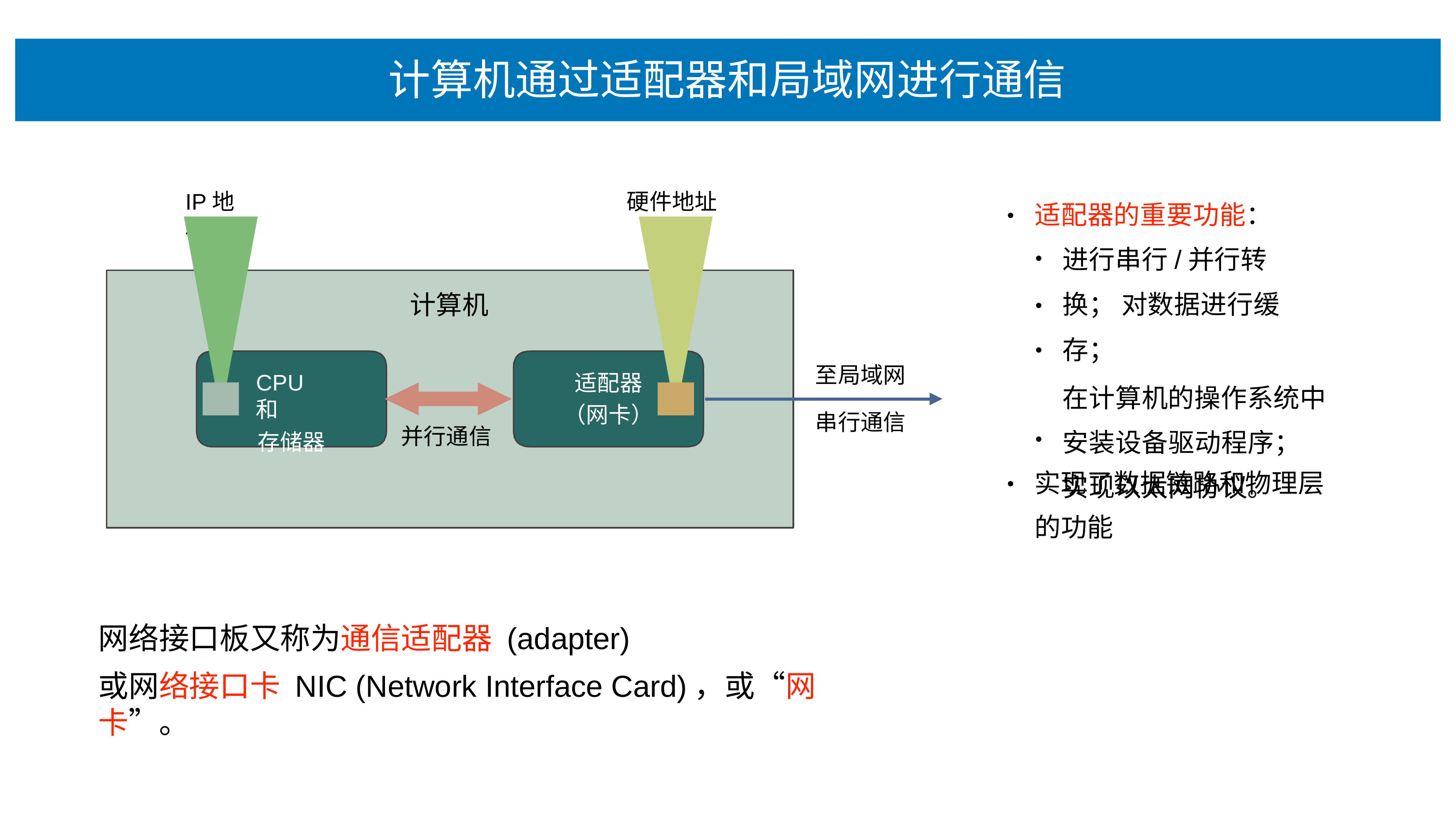

# 计算机通过适配器和局域⽹进⾏通信
IP地址
硬件地址
适配器的重要功能：
•

进⾏串⾏/并⾏转换； 对数据进⾏缓存；
在计算机的操作系统中 安装设备驱动程序；  实现以太⽹协议。

计算机
•
•

⾄局域⽹
CPU和
存储器
适配器
（⽹卡）

串⾏通信
并⾏通信
•
实现了数据链路和物理层 的功能
•
⽹络接⼝板⼜称为通信适配器 (adapter)
或⽹络接⼝卡 NIC (Network Interface Card)，或“⽹卡”。